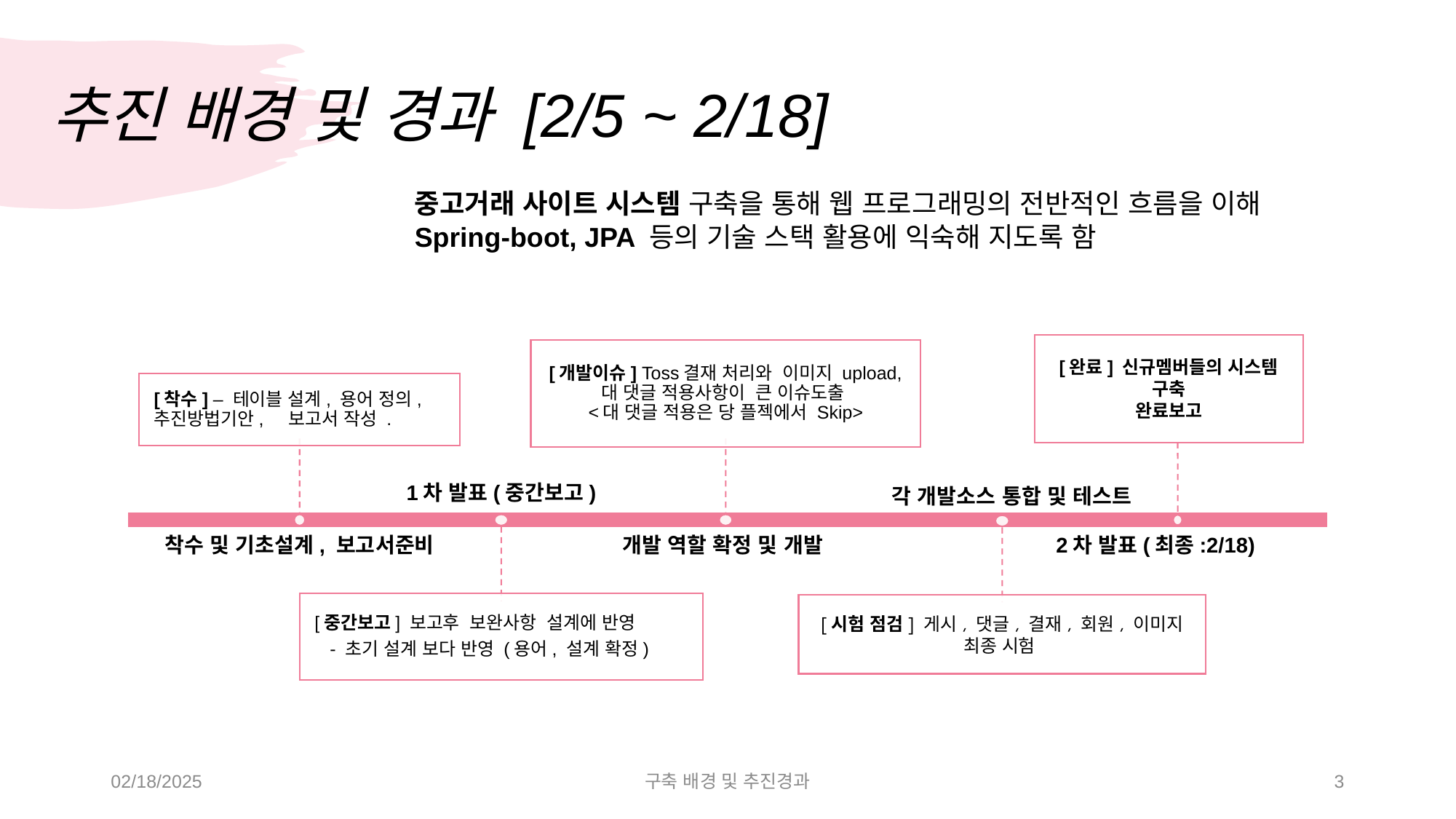

# 추진 배경 및 경과 [2/5 ~ 2/18]
중고거래 사이트 시스템 구축을 통해 웹 프로그래밍의 전반적인 흐름을 이해
Spring-boot, JPA 등의 기술 스택 활용에 익숙해 지도록 함
[착수] – 테이블 설계, 용어 정의, 추진방법기안,    보고서 작성 .
착수 및 기초설계, 보고서준비
[중간보고] 보고후  보완사항  설계에 반영
   - 초기 설계 보다 반영 (용어, 설계 확정)
1차 발표(중간보고)
[개발이슈] Toss결재 처리와  이미지 upload,
대 댓글 적용사항이  큰 이슈도출
<대 댓글 적용은 당 플젝에서 Skip>
개발 역할 확정 및 개발
[시험 점검] 게시, 댓글, 결재, 회원, 이미지
최종 시험
각 개발소스 통합 및 테스트
[완료] 신규멤버들의 시스템 구축
완료보고
2차 발표(최종:2/18)
02/18/2025
구축 배경 및 추진경과
3